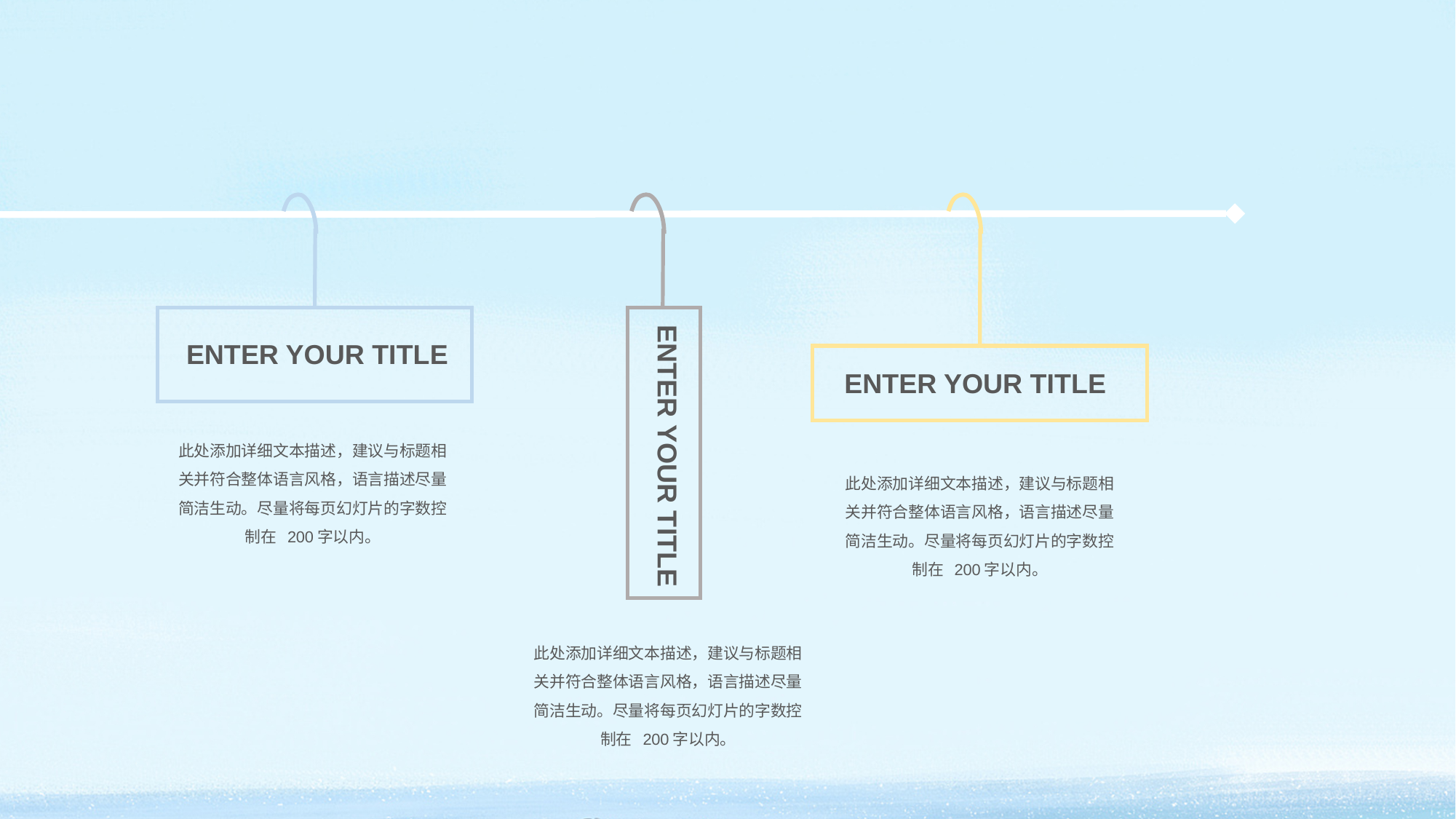

ENTER YOUR TITLE
ENTER YOUR TITLE

ENTER YOUR TITLE
此处添加详细文本描述，建议与标题相关并符合整体语言风格，语言描述尽量简洁生动。尽量将每页幻灯片的字数控制在  200字以内。
此处添加详细文本描述，建议与标题相关并符合整体语言风格，语言描述尽量简洁生动。尽量将每页幻灯片的字数控制在  200字以内。
此处添加详细文本描述，建议与标题相关并符合整体语言风格，语言描述尽量简洁生动。尽量将每页幻灯片的字数控制在  200字以内。